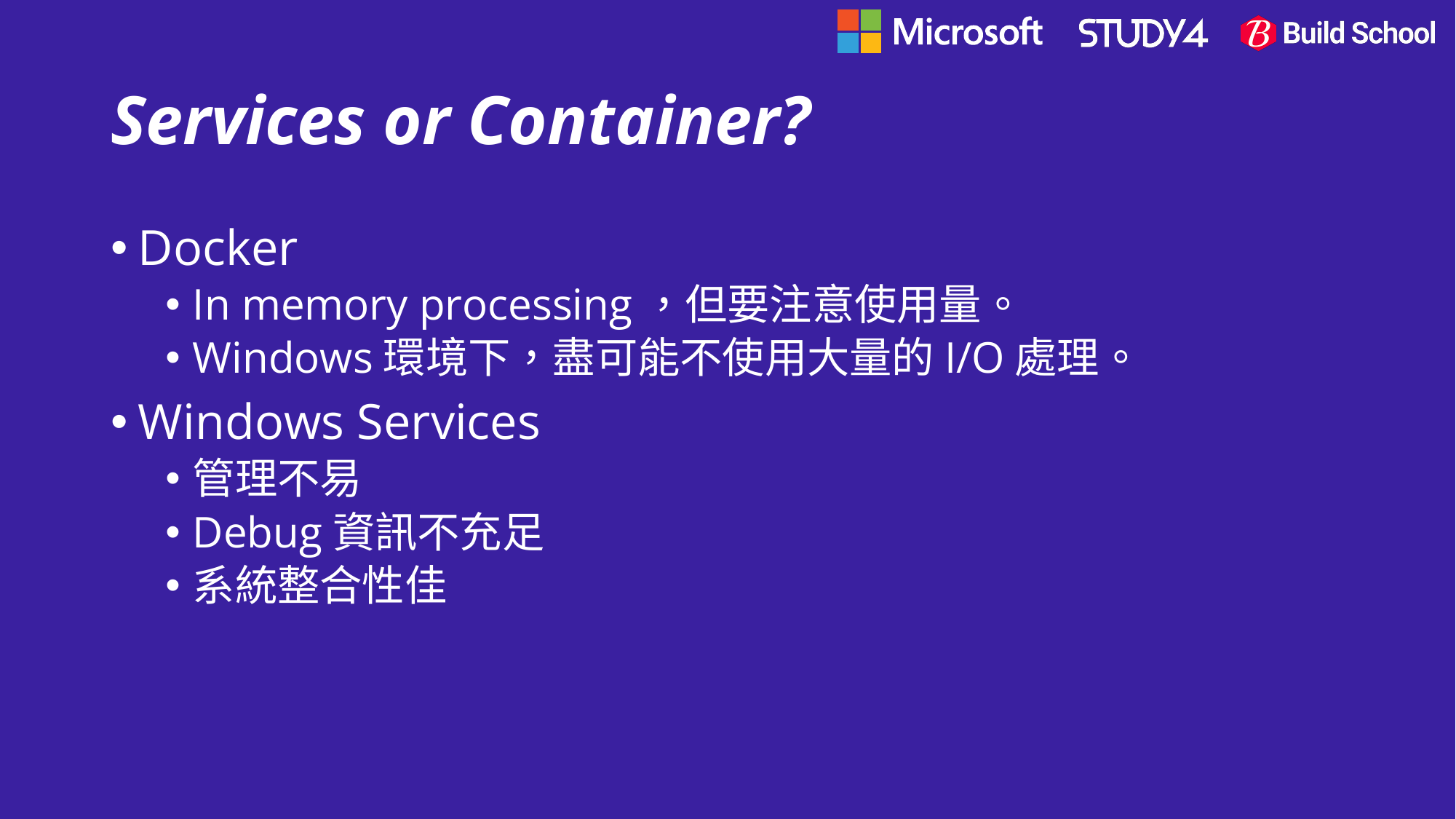

# Services or Container?
Docker
In memory processing，但要注意使用量。
Windows環境下，盡可能不使用大量的I/O處理。
Windows Services
管理不易
Debug資訊不充足
系統整合性佳